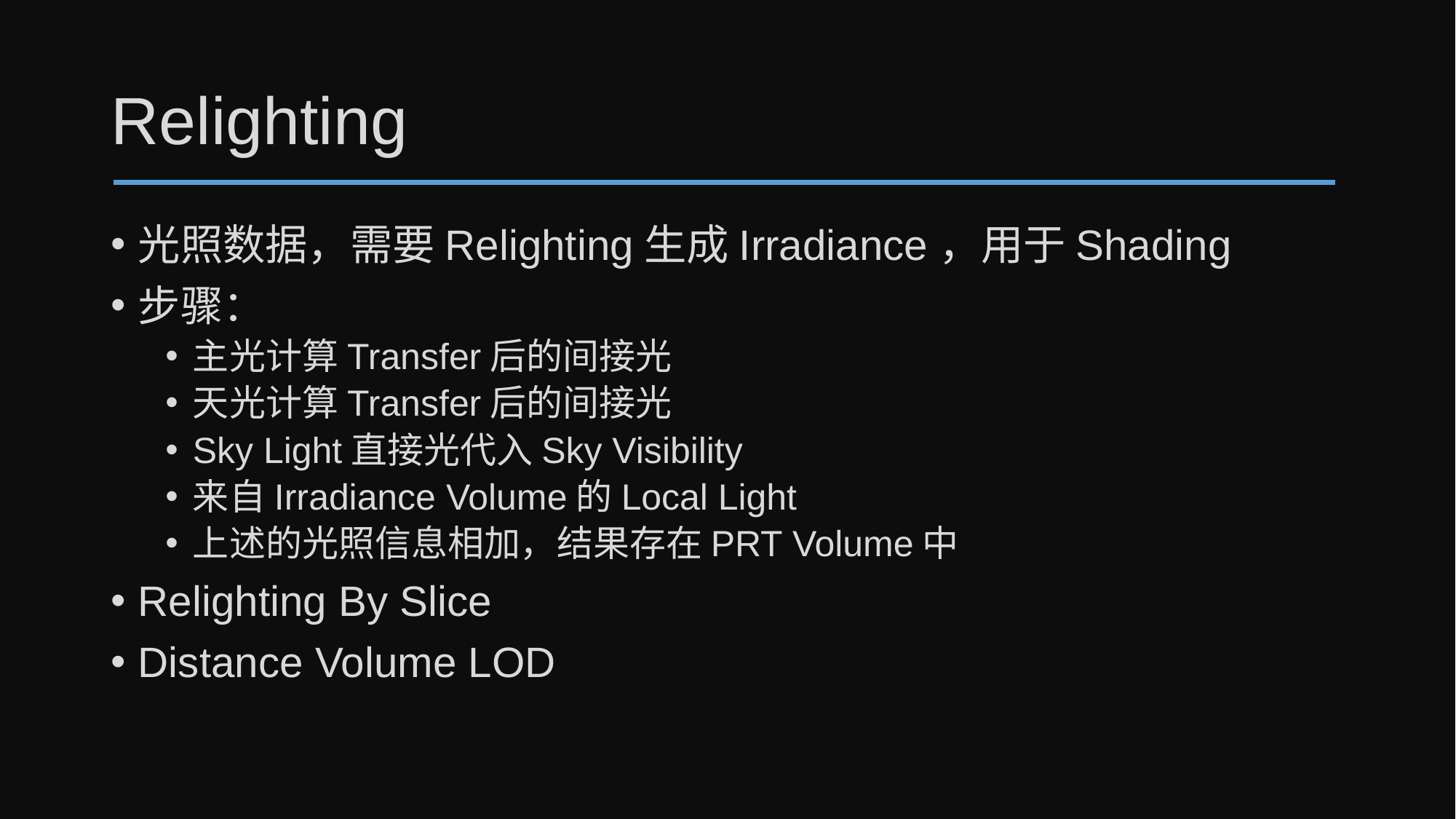

# Relighting
光照数据，需要Relighting生成Irradiance，用于Shading
步骤：
主光计算Transfer后的间接光
天光计算Transfer后的间接光
Sky Light直接光代入Sky Visibility
来自Irradiance Volume的Local Light
上述的光照信息相加，结果存在PRT Volume中
Relighting By Slice
Distance Volume LOD